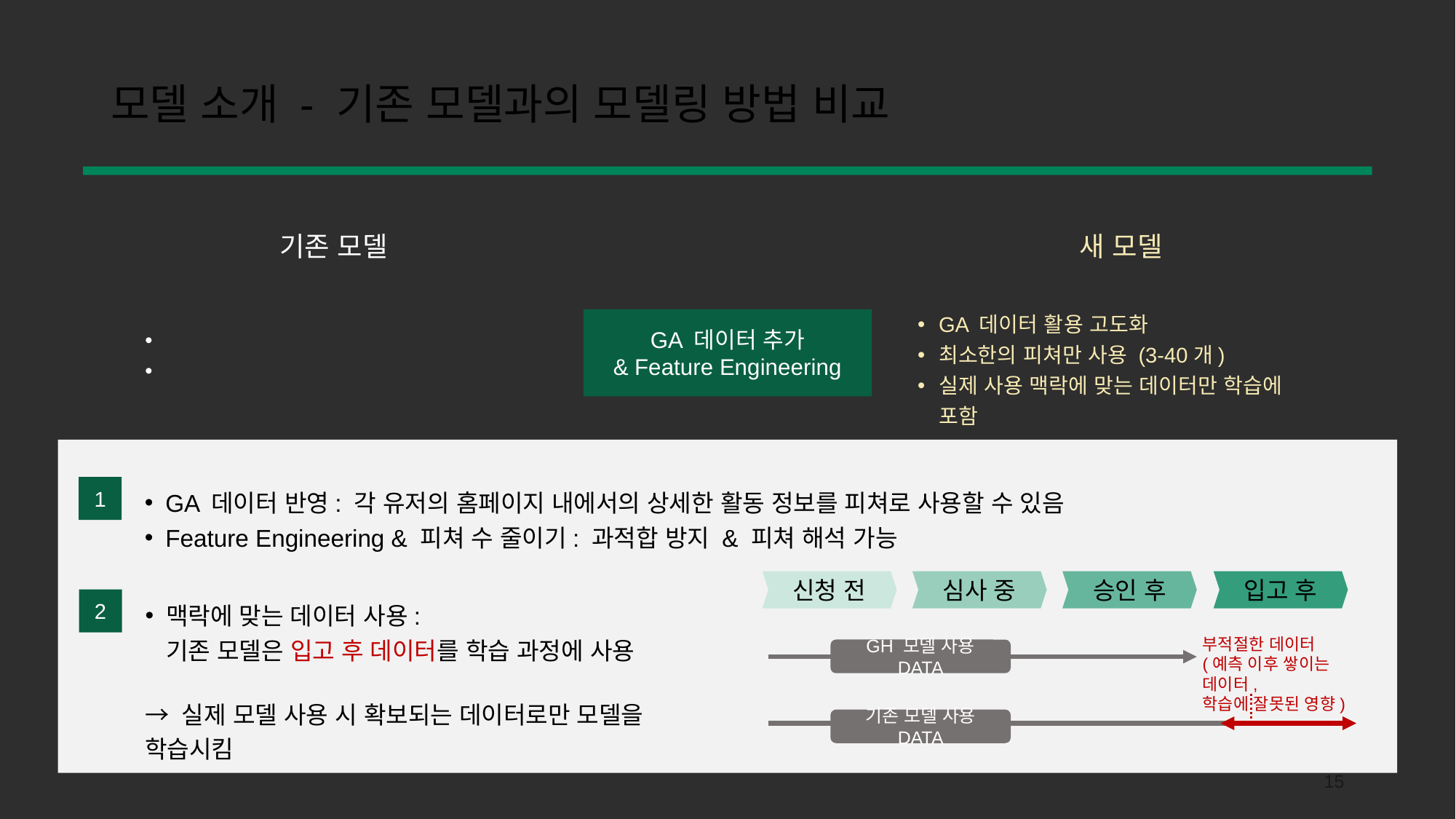

# 모델 소개 - 기존 모델과의 모델링 방법 비교

기존 모델
새 모델
GA 데이터 활용 고도화
최소한의 피쳐만 사용 (3-40개)
실제 사용 맥락에 맞는 데이터만 학습에 포함
GA 데이터 추가
& Feature Engineering
지나치게 많은 개별 피쳐 (1000개)
입고 후 데이터가 학습 과정에 포함됨

5-fold CV(교차검증), 여러 랜덤시드 대한
반복 측정을 통해 안정적 평가지표 확보
Accuracy 외에도 Precision, Recall 등 고려
모델 학습 과정에서의
평가방식 개선
부족한 학습 데이터
→ 성능 측정의 변동성이 심함
1
GA 데이터 반영: 각 유저의 홈페이지 내에서의 상세한 활동 정보를 피쳐로 사용할 수 있음
Feature Engineering & 피쳐 수 줄이기: 과적합 방지 & 피쳐 해석 가능
신청 전
심사 중
승인 후
입고 후
2
맥락에 맞는 데이터 사용:
기존 모델은 입고 후 데이터를 학습 과정에 사용

→ 실제 모델 사용 시 확보되는 데이터로만 모델을 학습시킴

다양한 모델 고려
부적절한 데이터
(예측 이후 쌓이는 데이터,
학습에 잘못된 영향)
Random Forest, GBM, LightGBM 등
다양한 분류 모델 시도 및 비교
GH 모델 사용 DATA
로지스틱 회귀모델만 고려
기존 모델 사용 DATA
15